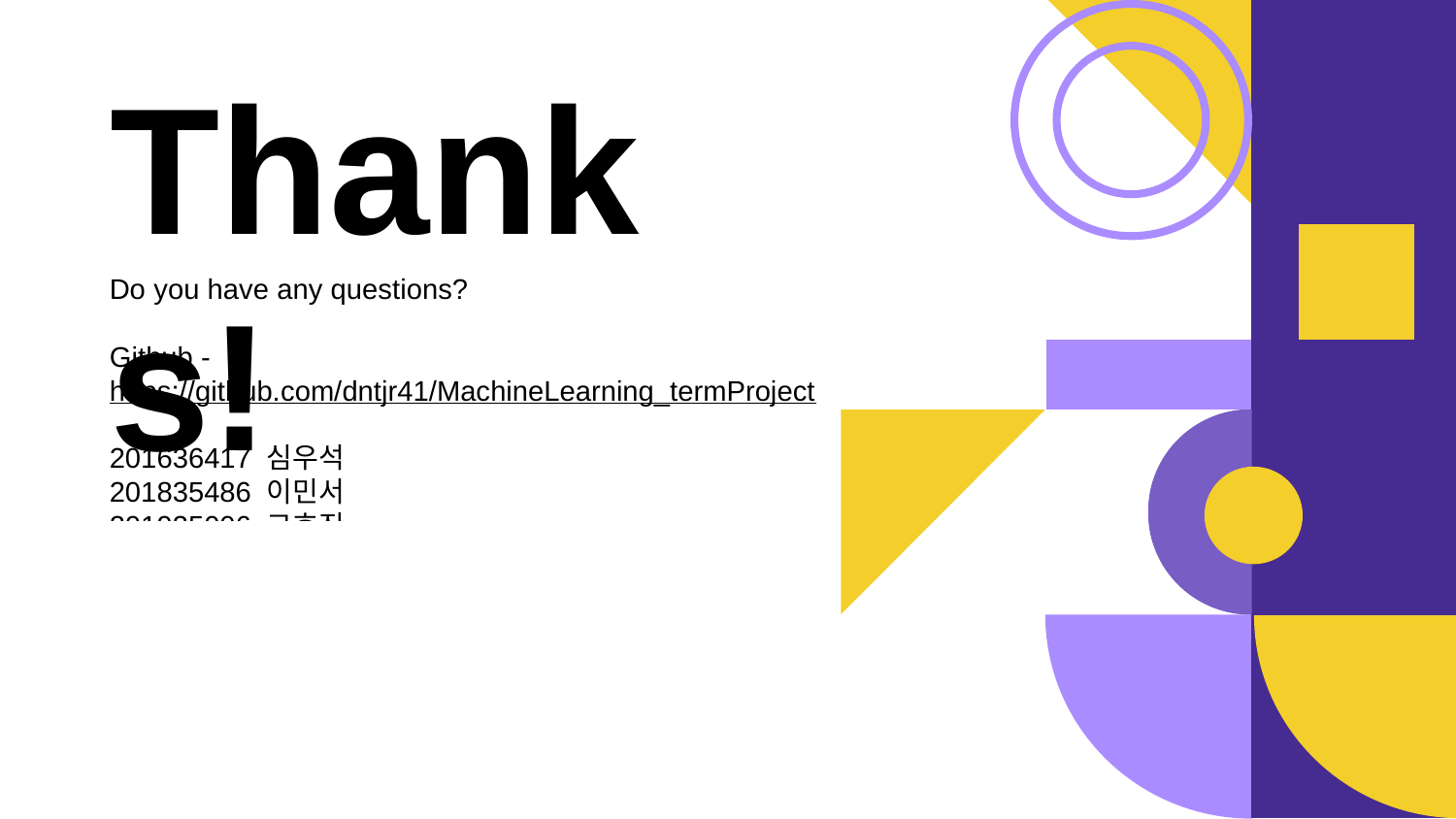

# Thanks!
Do you have any questions?

Github - https://github.com/dntjr41/MachineLearning_termProject

201636417 심우석
201835486 이민서
201935006 고효진